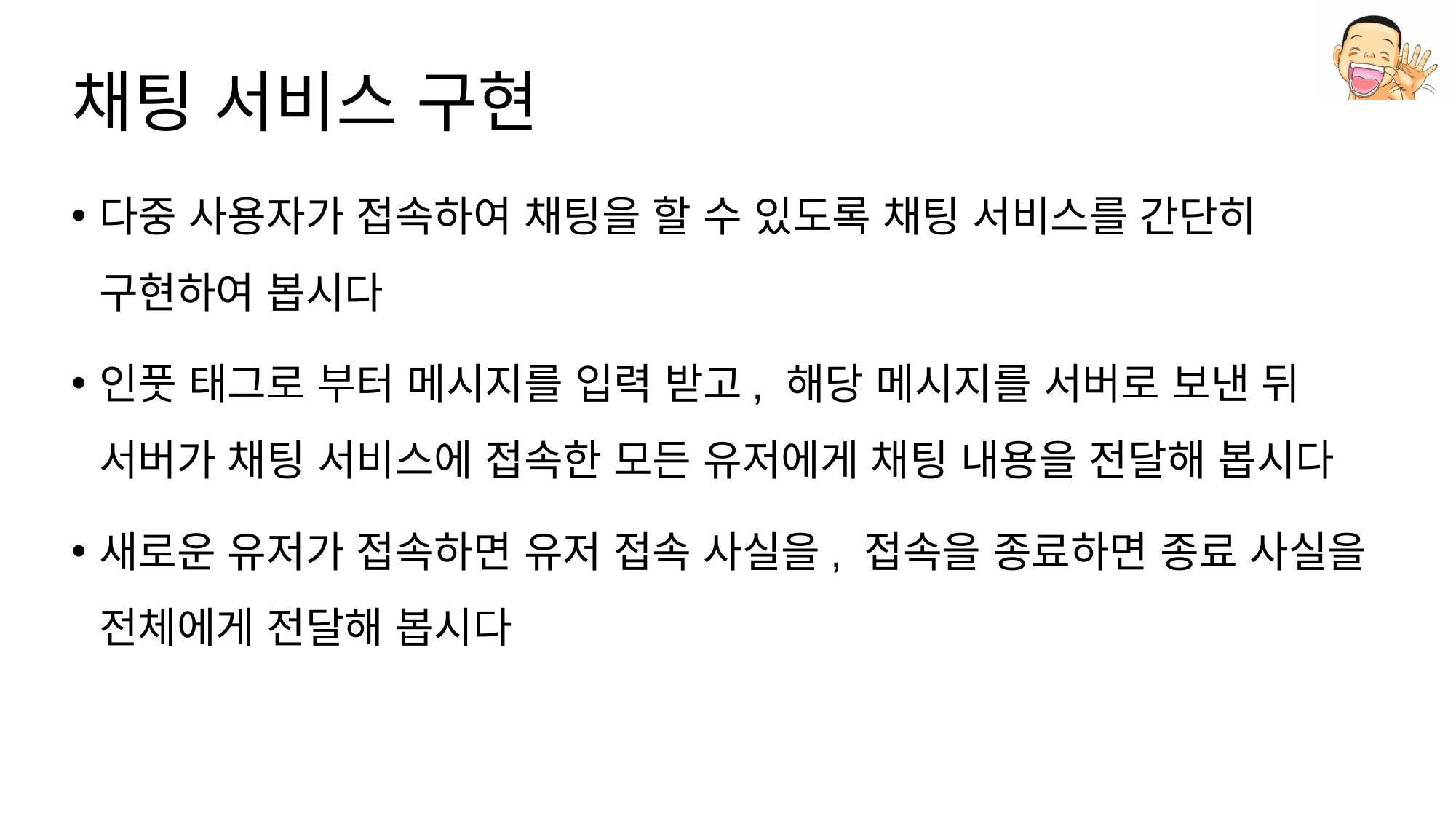

# 채팅 서비스 구현
다중 사용자가 접속하여 채팅을 할 수 있도록 채팅 서비스를 간단히 구현하여 봅시다
인풋 태그로 부터 메시지를 입력 받고, 해당 메시지를 서버로 보낸 뒤 서버가 채팅 서비스에 접속한 모든 유저에게 채팅 내용을 전달해 봅시다
새로운 유저가 접속하면 유저 접속 사실을, 접속을 종료하면 종료 사실을 전체에게 전달해 봅시다